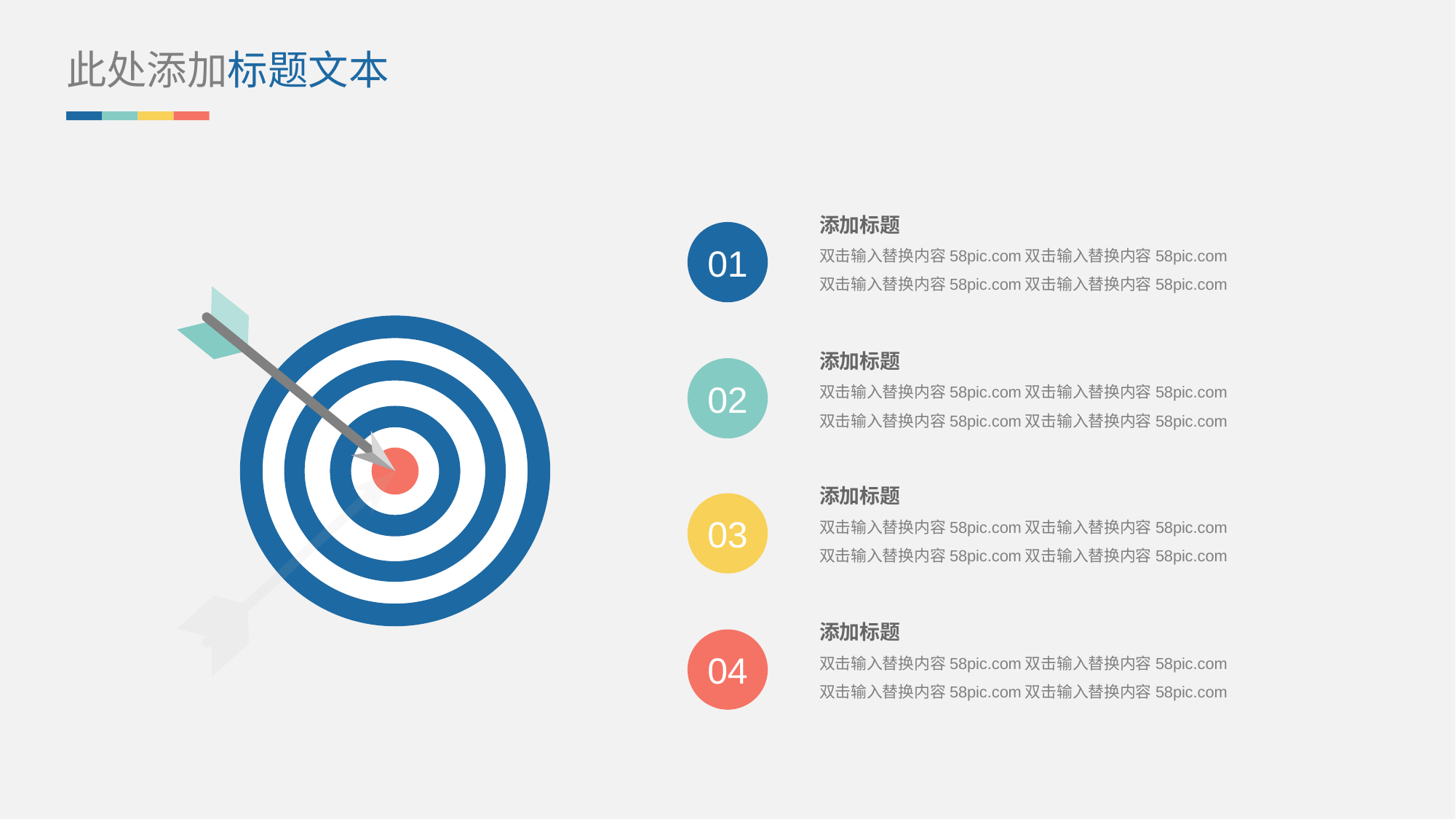

此处添加标题文本

添加标题
双击输入替换内容58pic.com双击输入替换内容58pic.com
双击输入替换内容58pic.com双击输入替换内容58pic.com
01

添加标题
双击输入替换内容58pic.com双击输入替换内容58pic.com
双击输入替换内容58pic.com双击输入替换内容58pic.com
02

添加标题
双击输入替换内容58pic.com双击输入替换内容58pic.com
双击输入替换内容58pic.com双击输入替换内容58pic.com
03
添加标题
双击输入替换内容58pic.com双击输入替换内容58pic.com
双击输入替换内容58pic.com双击输入替换内容58pic.com
04